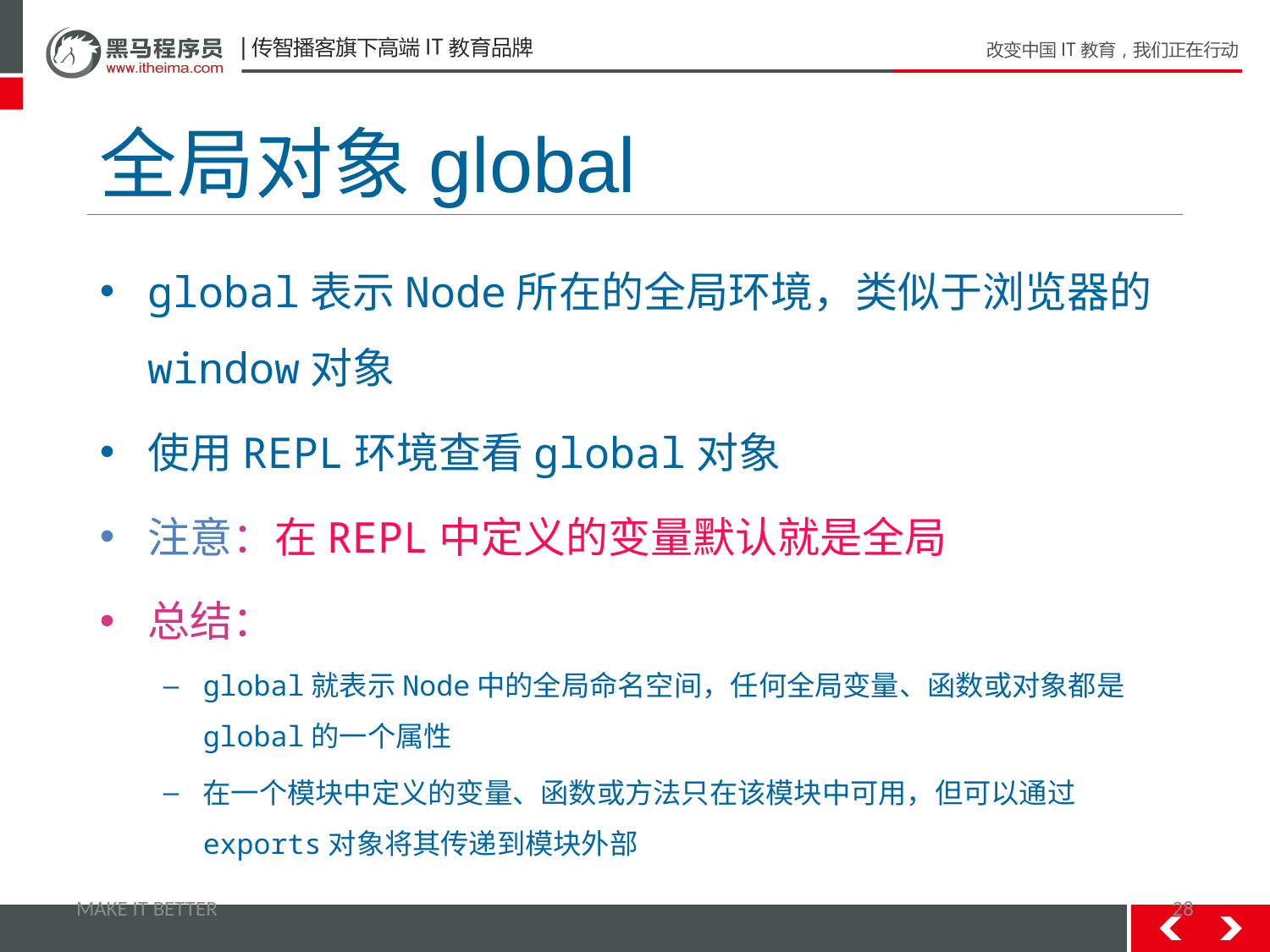

# 全局对象global
global表示Node所在的全局环境，类似于浏览器的window对象
使用REPL环境查看global对象
注意：在REPL中定义的变量默认就是全局
总结：
global就表示Node中的全局命名空间，任何全局变量、函数或对象都是global的一个属性
在一个模块中定义的变量、函数或方法只在该模块中可用，但可以通过exports对象将其传递到模块外部

MAKE IT BETTER
28